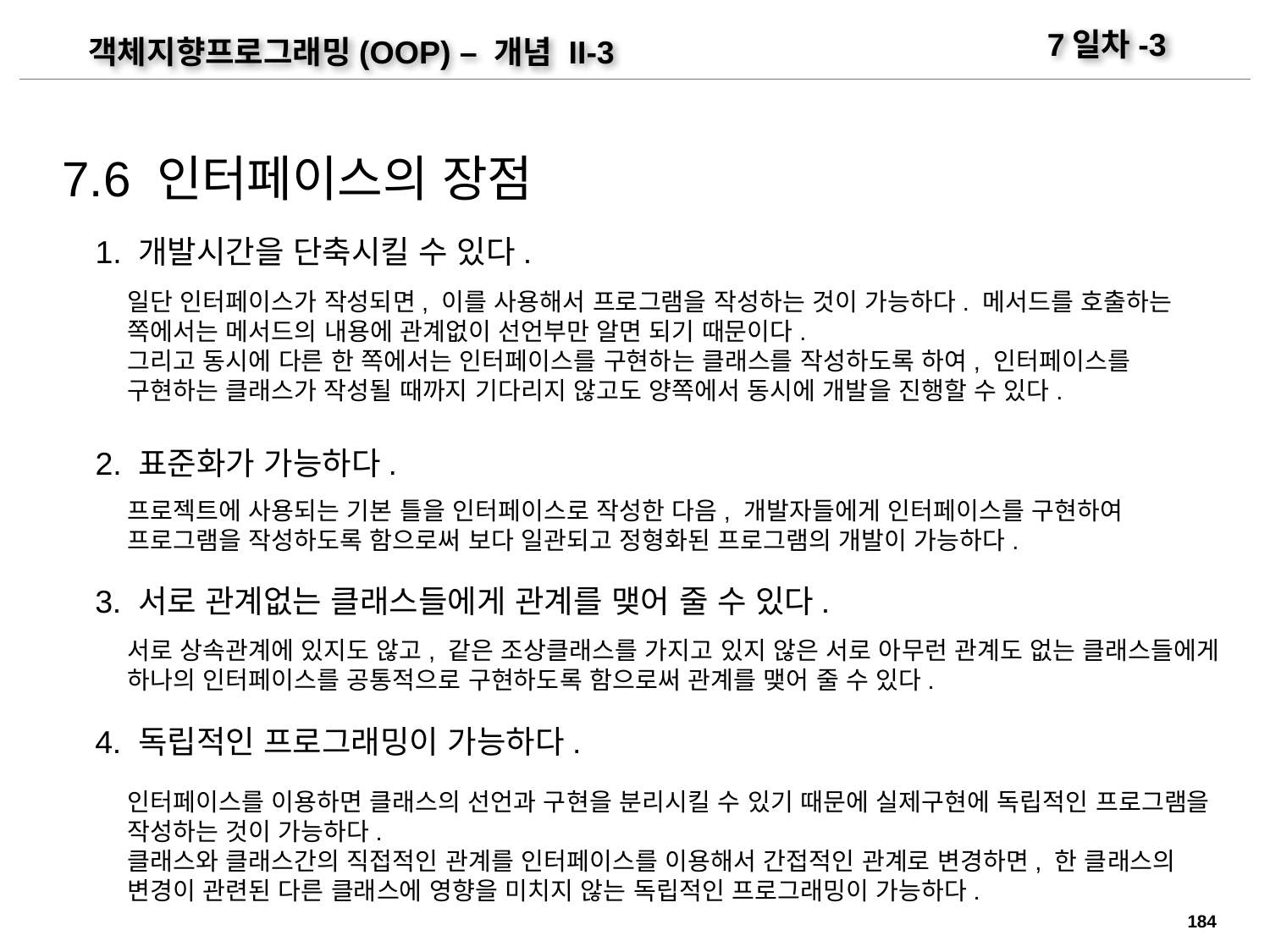

7일차-3
객체지향프로그래밍(OOP) – 개념 II-3
7.6 인터페이스의 장점
  1. 개발시간을 단축시킬 수 있다.
일단 인터페이스가 작성되면, 이를 사용해서 프로그램을 작성하는 것이 가능하다. 메서드를 호출하는 쪽에서는 메서드의 내용에 관계없이 선언부만 알면 되기 때문이다.
그리고 동시에 다른 한 쪽에서는 인터페이스를 구현하는 클래스를 작성하도록 하여, 인터페이스를 구현하는 클래스가 작성될 때까지 기다리지 않고도 양쪽에서 동시에 개발을 진행할 수 있다.
  2. 표준화가 가능하다.
프로젝트에 사용되는 기본 틀을 인터페이스로 작성한 다음, 개발자들에게 인터페이스를 구현하여 프로그램을 작성하도록 함으로써 보다 일관되고 정형화된 프로그램의 개발이 가능하다.
  3. 서로 관계없는 클래스들에게 관계를 맺어 줄 수 있다.
서로 상속관계에 있지도 않고, 같은 조상클래스를 가지고 있지 않은 서로 아무런 관계도 없는 클래스들에게 하나의 인터페이스를 공통적으로 구현하도록 함으로써 관계를 맺어 줄 수 있다.
  4. 독립적인 프로그래밍이 가능하다.
인터페이스를 이용하면 클래스의 선언과 구현을 분리시킬 수 있기 때문에 실제구현에 독립적인 프로그램을 작성하는 것이 가능하다.
클래스와 클래스간의 직접적인 관계를 인터페이스를 이용해서 간접적인 관계로 변경하면, 한 클래스의 변경이 관련된 다른 클래스에 영향을 미치지 않는 독립적인 프로그래밍이 가능하다.